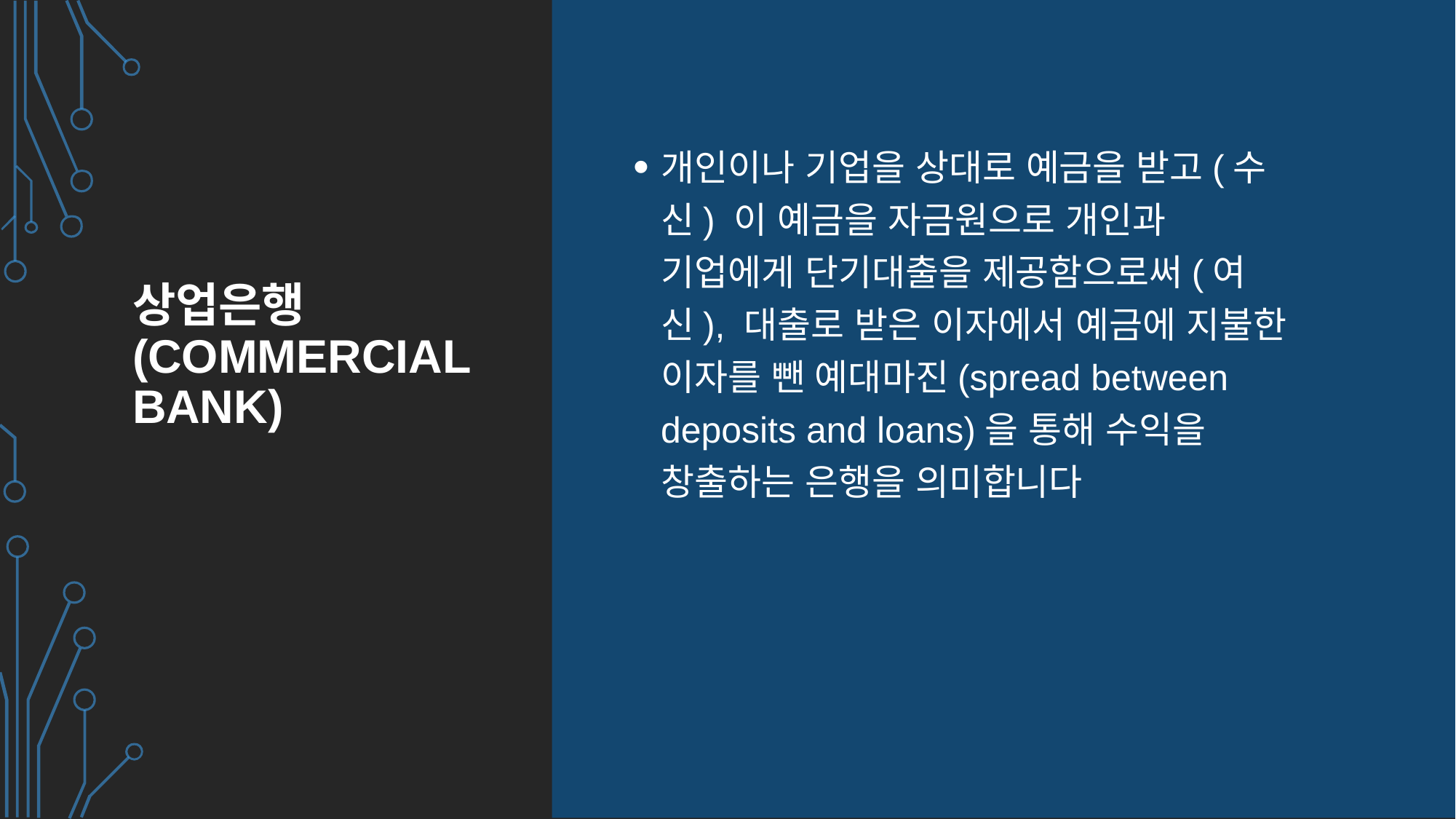

# 상업은행(Commercial Bank)
개인이나 기업을 상대로 예금을 받고(수신) 이 예금을 자금원으로 개인과 기업에게 단기대출을 제공함으로써(여신), 대출로 받은 이자에서 예금에 지불한 이자를 뺀 예대마진(spread between deposits and loans)을 통해 수익을 창출하는 은행을 의미합니다